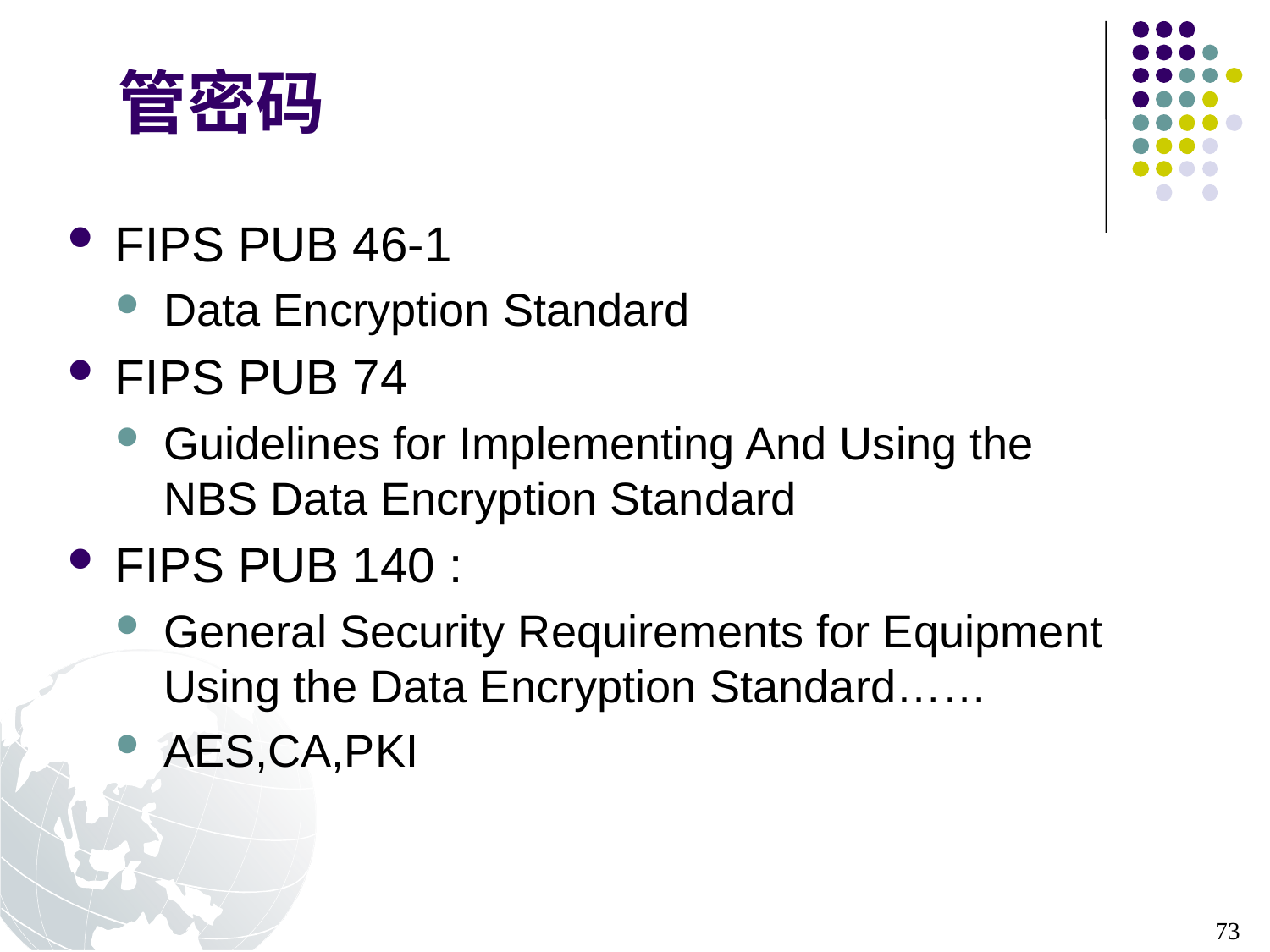

管密码
FIPS PUB 46-1
Data Encryption Standard
FIPS PUB 74
Guidelines for Implementing And Using the NBS Data Encryption Standard
FIPS PUB 140 :
General Security Requirements for Equipment Using the Data Encryption Standard……
AES,CA,PKI